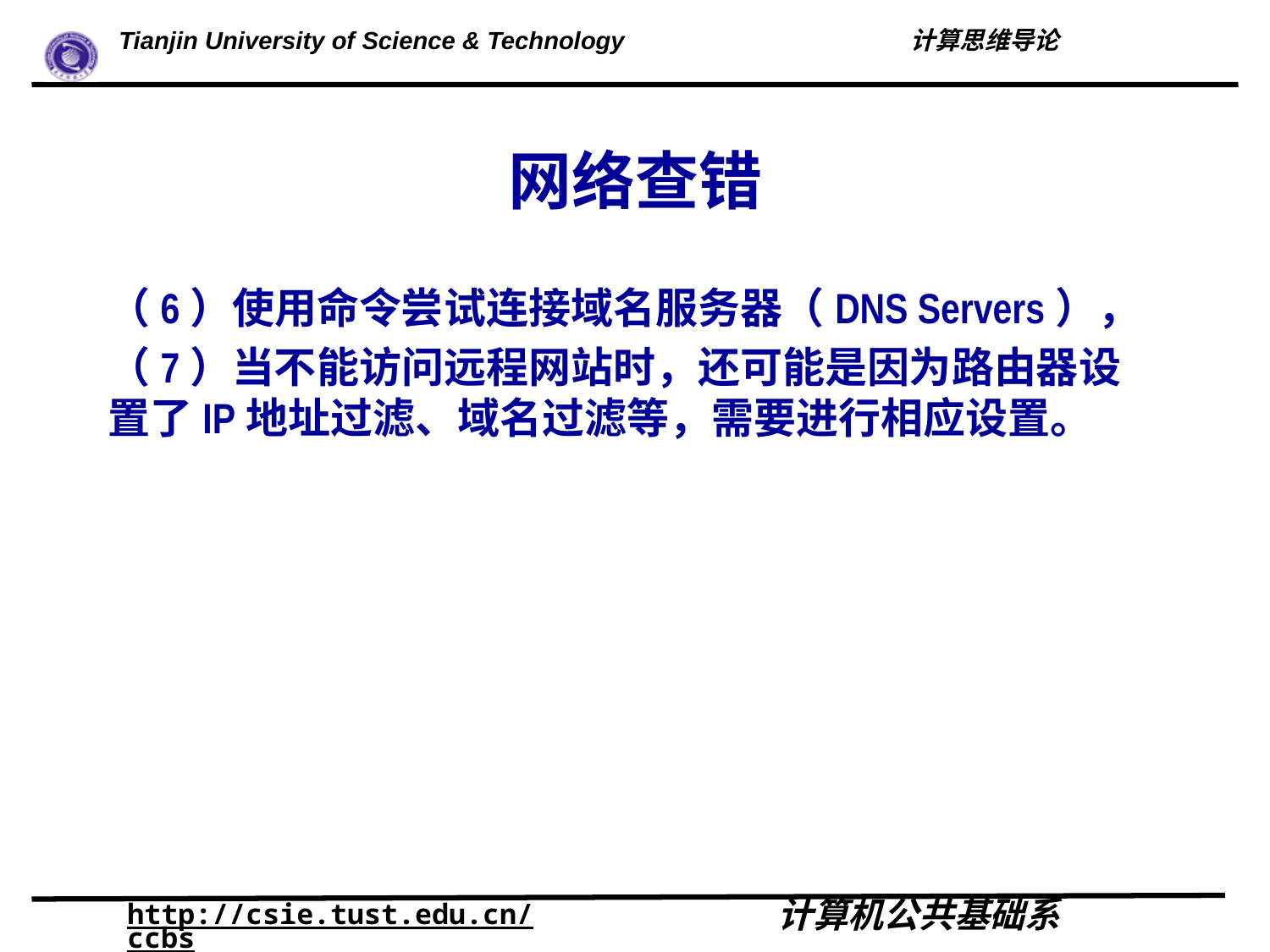

# 网络查错
（6）使用命令尝试连接域名服务器（DNS Servers），
（7）当不能访问远程网站时，还可能是因为路由器设置了IP地址过滤、域名过滤等，需要进行相应设置。